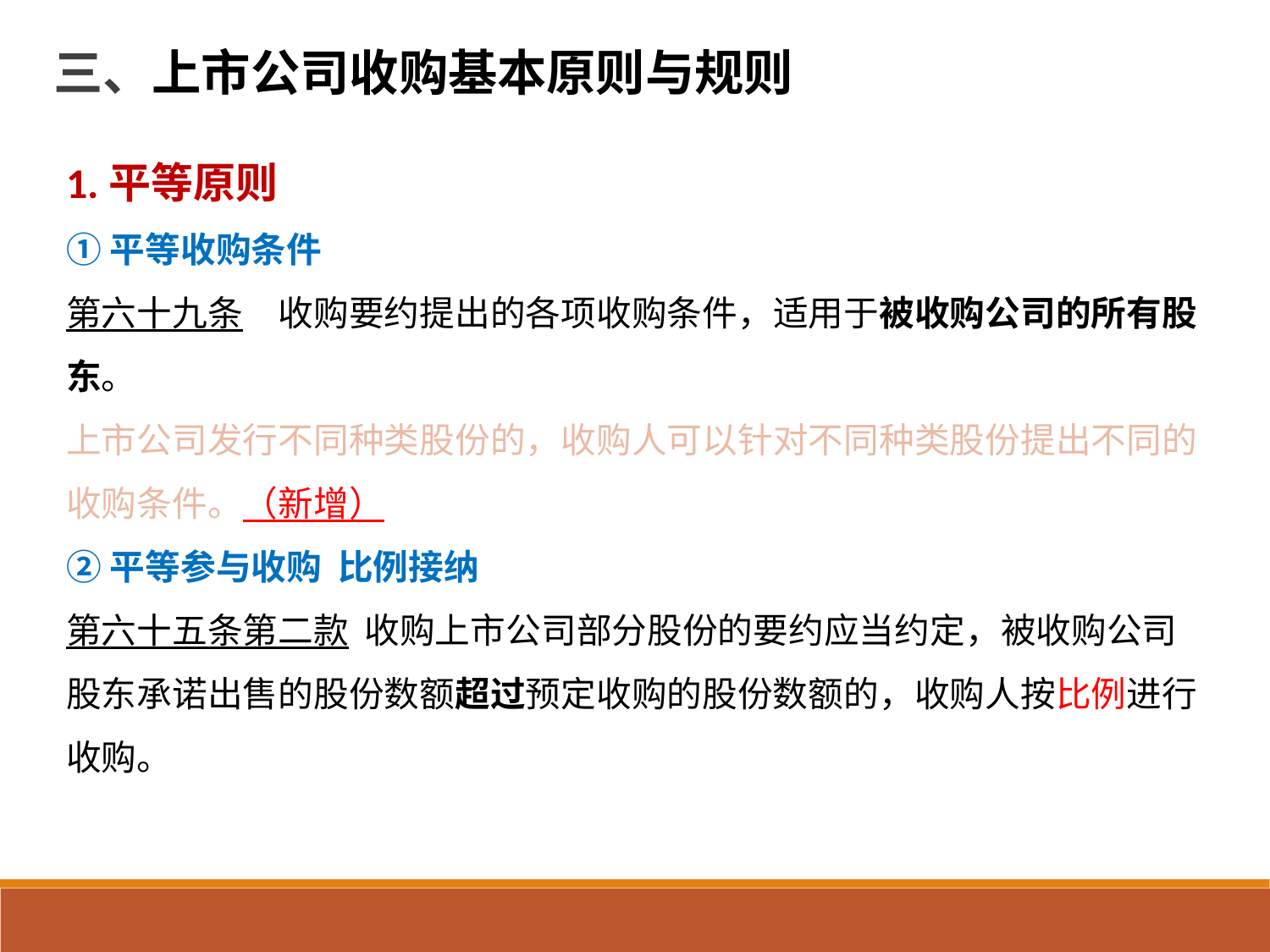

三、上市公司收购基本原则与规则
1.平等原则
①平等收购条件
第六十九条　收购要约提出的各项收购条件，适用于被收购公司的所有股东。
上市公司发行不同种类股份的，收购人可以针对不同种类股份提出不同的收购条件。（新增）
②平等参与收购  比例接纳
第六十五条第二款  收购上市公司部分股份的要约应当约定，被收购公司股东承诺出售的股份数额超过预定收购的股份数额的，收购人按比例进行收购。